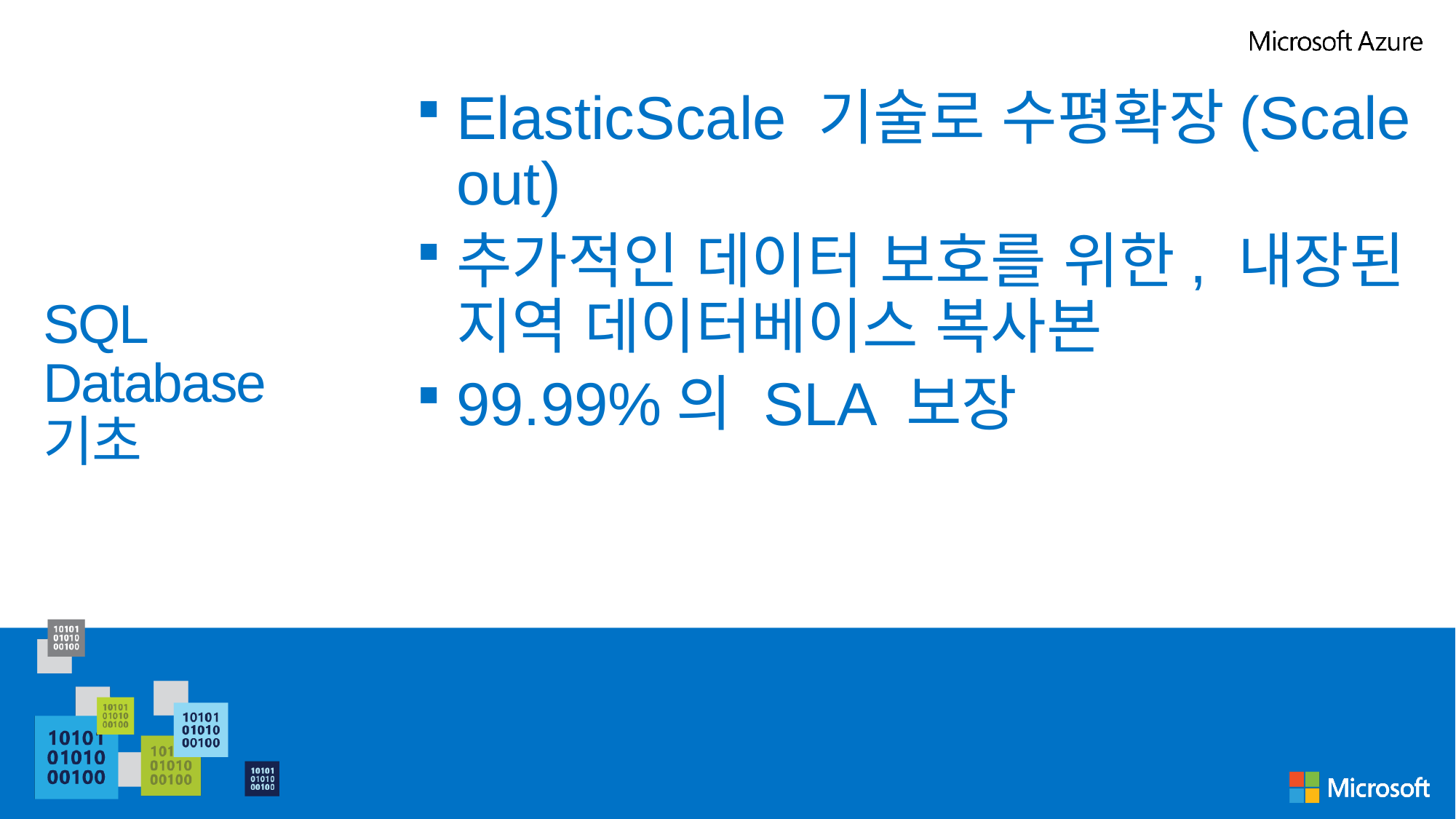

ElasticScale 기술로 수평확장(Scale out)
추가적인 데이터 보호를 위한, 내장된 지역 데이터베이스 복사본
99.99%의 SLA 보장

# SQL Database 기초